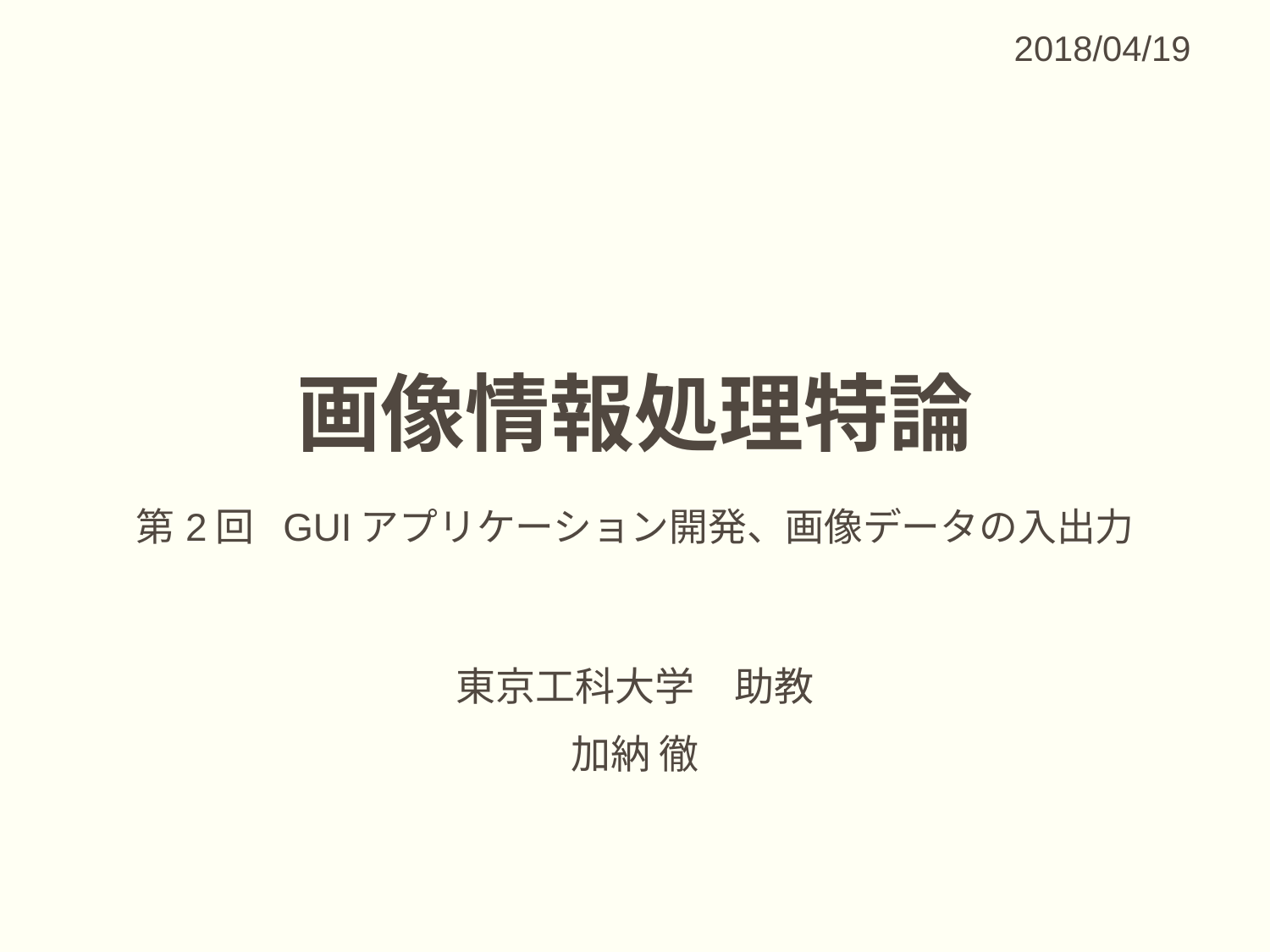

2018/04/19
# 画像情報処理特論 第2回  GUIアプリケーション開発、画像データの入出力
東京工科大学　助教
加納 徹